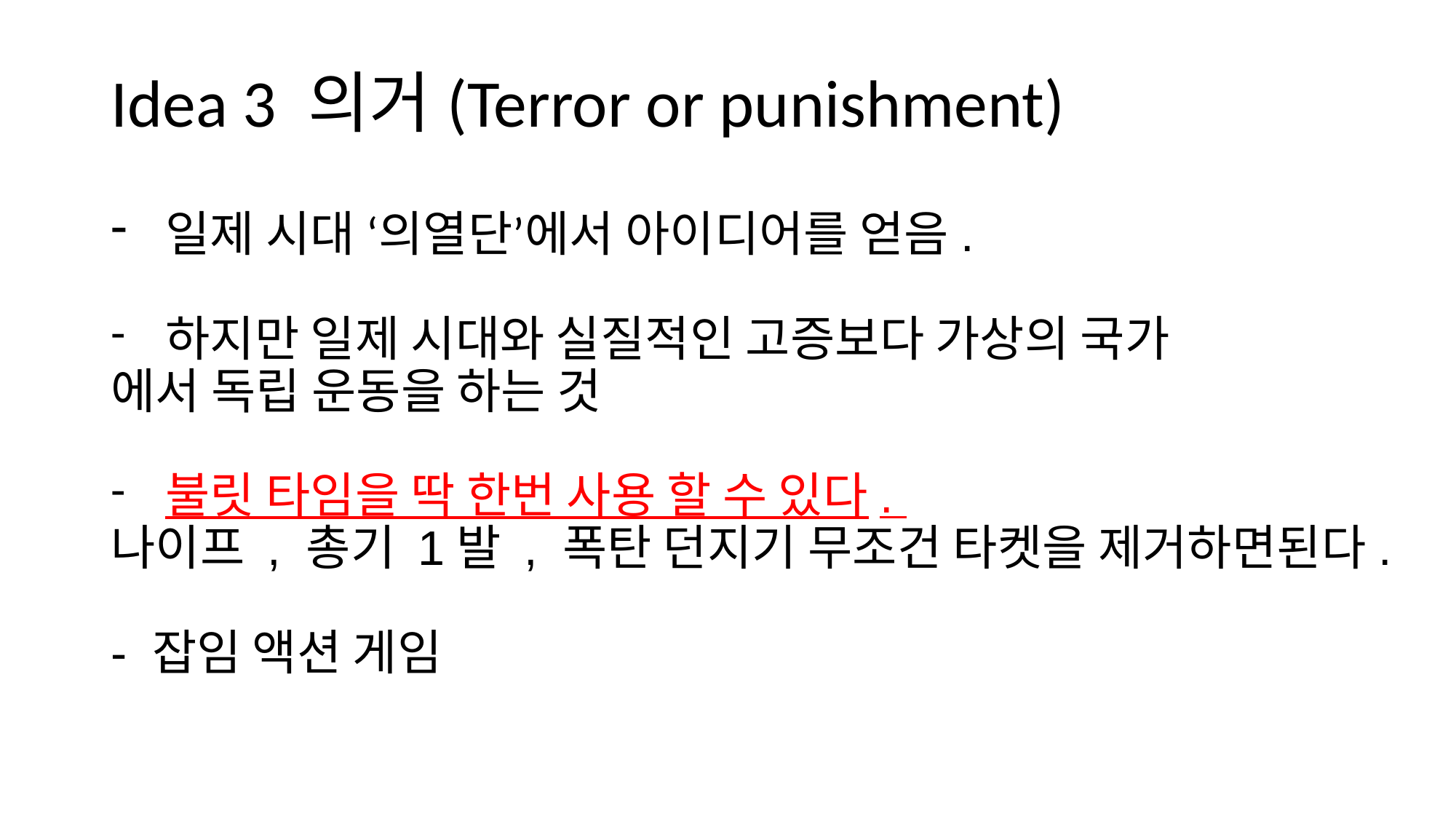

Idea 3 의거(Terror or punishment)
일제 시대 ‘의열단’에서 아이디어를 얻음.

하지만 일제 시대와 실질적인 고증보다 가상의 국가
에서 독립 운동을 하는 것

불릿 타임을 딱 한번 사용 할 수 있다.
나이프 , 총기 1발 , 폭탄 던지기 무조건 타켓을 제거하면된다.

- 잡임 액션 게임